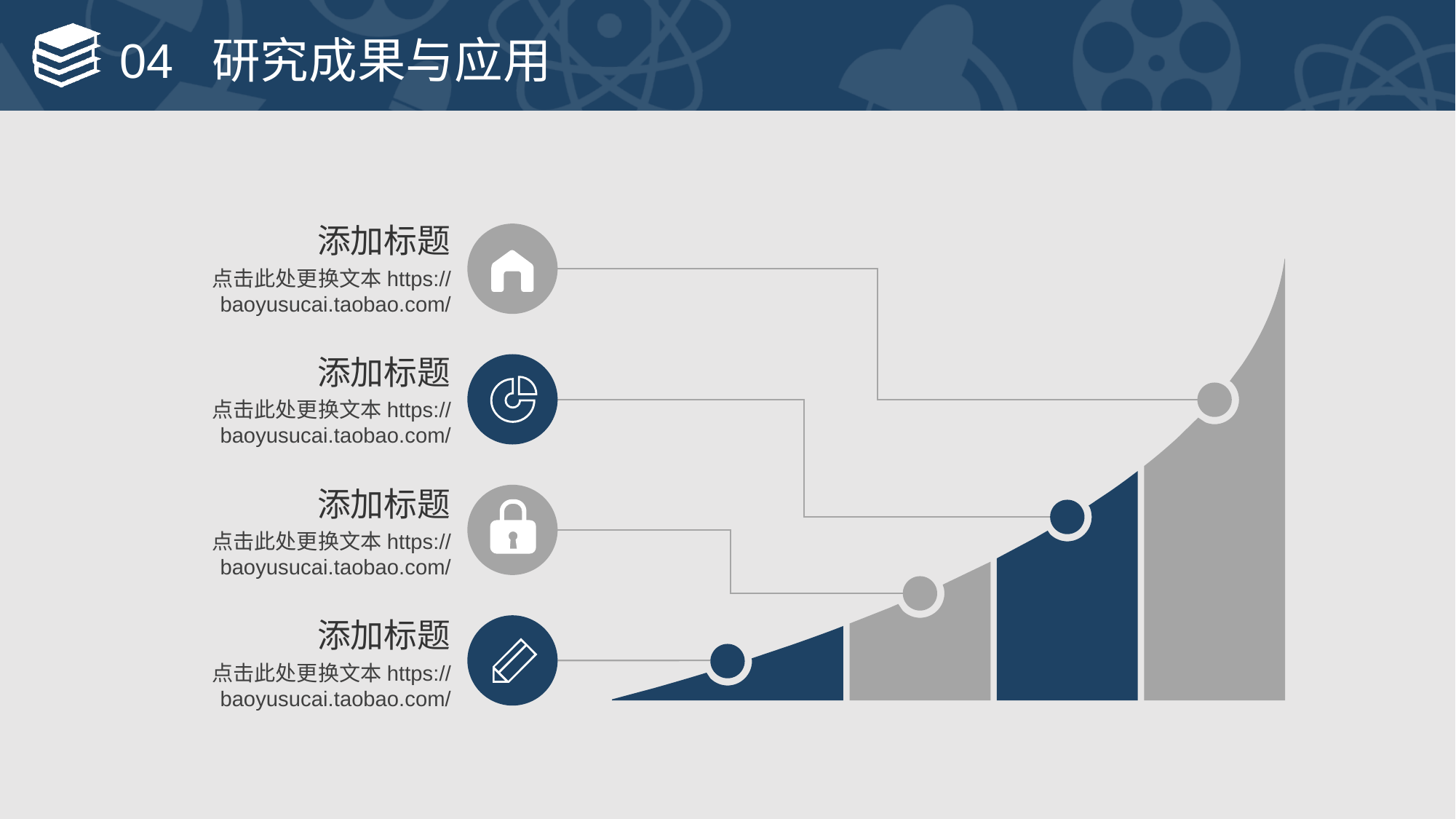

# 04  研究成果与应用
添加标题

点击此处更换文本https://baoyusucai.taobao.com/
添加标题

点击此处更换文本https://baoyusucai.taobao.com/

添加标题

点击此处更换文本https://baoyusucai.taobao.com/

添加标题

点击此处更换文本https://baoyusucai.taobao.com/